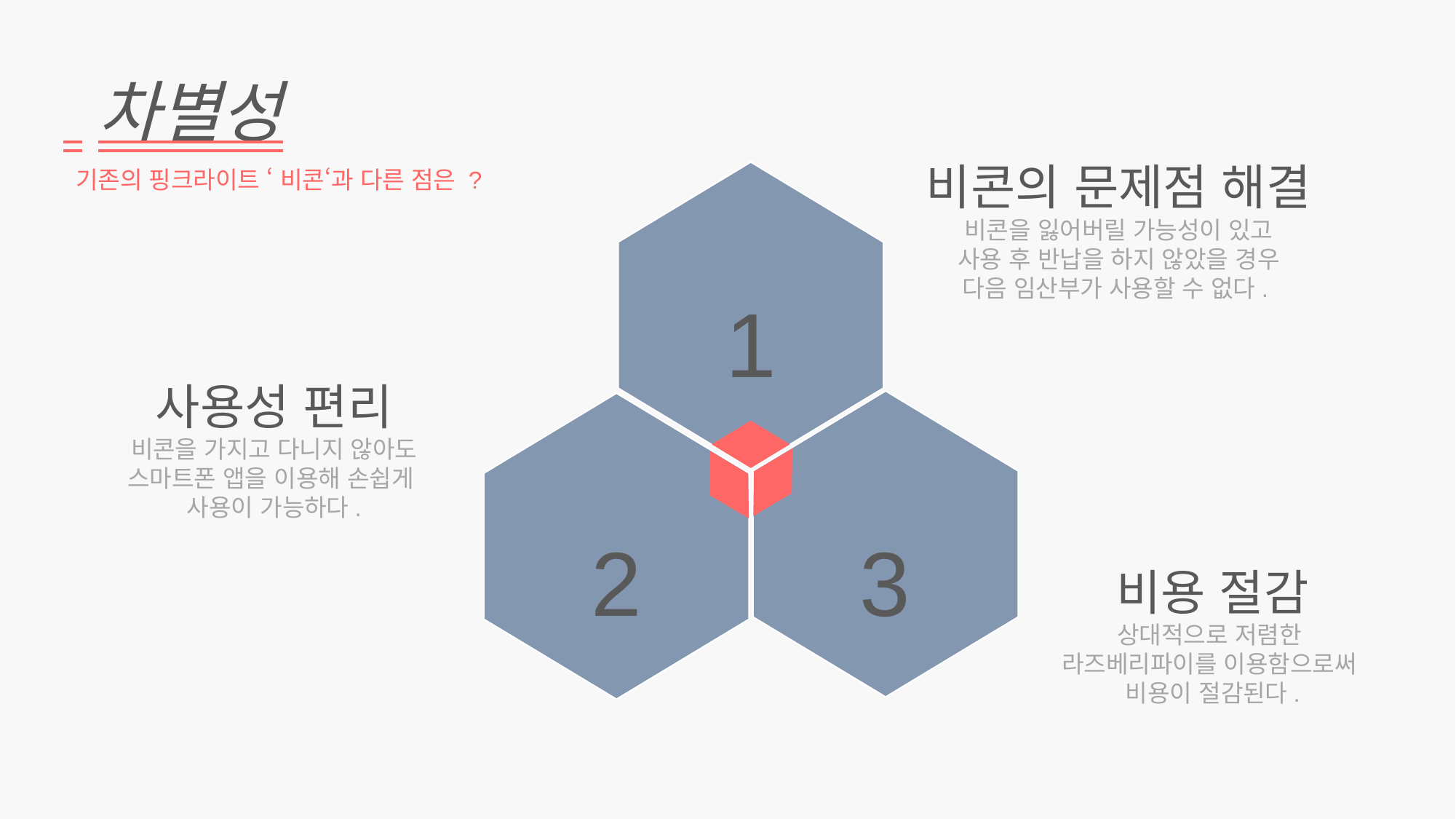

차별성
 기존의 핑크라이트 ‘ 비콘‘과 다른 점은 ?
비콘의 문제점 해결
비콘을 잃어버릴 가능성이 있고
사용 후 반납을 하지 않았을 경우
다음 임산부가 사용할 수 없다.

1
사용성 편리
비콘을 가지고 다니지 않아도
스마트폰 앱을 이용해 손쉽게
사용이 가능하다.

2
3
비용 절감
상대적으로 저렴한
라즈베리파이를 이용함으로써
비용이 절감된다.